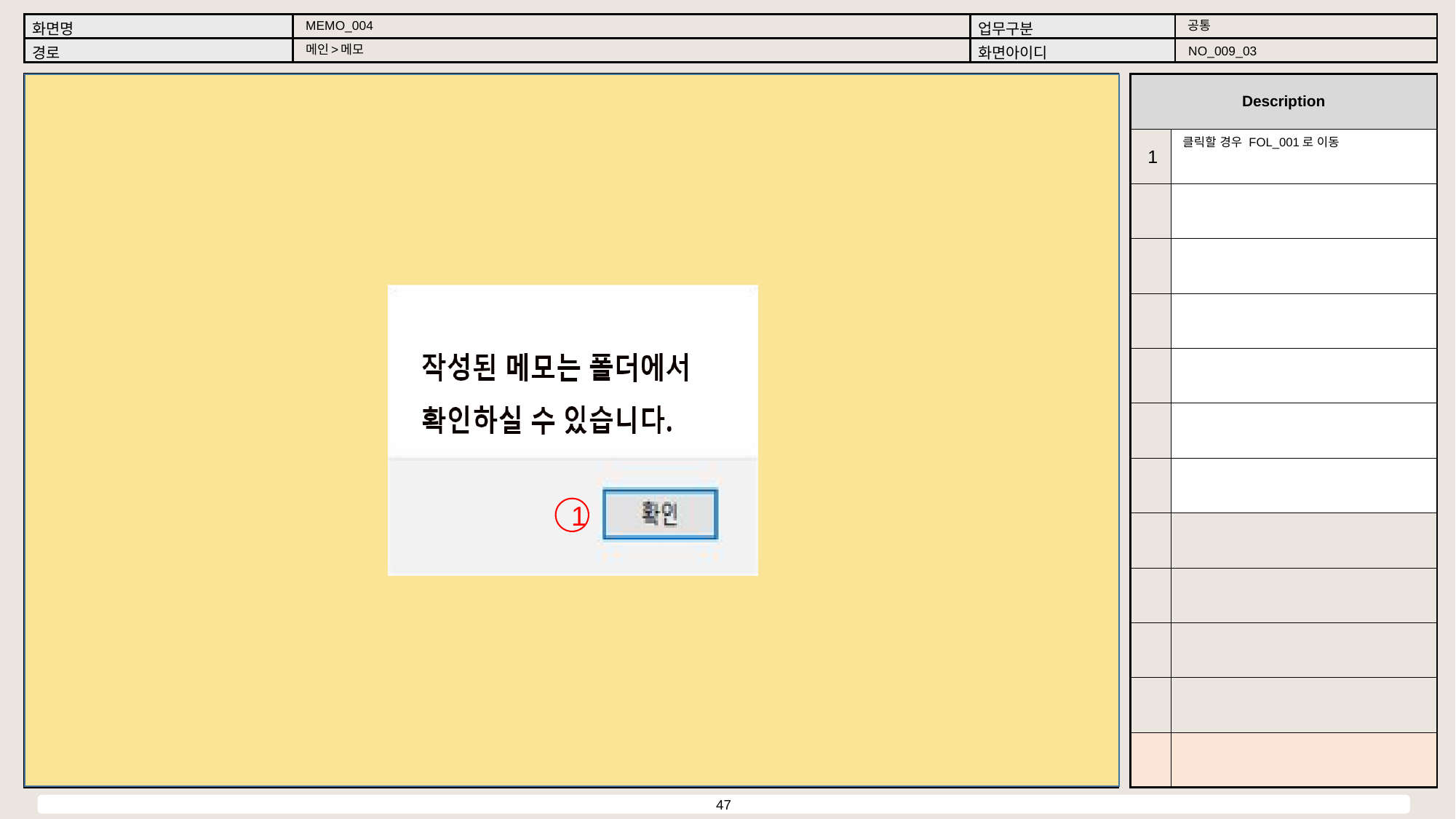

공통
MEMO_004
메인>메모
NO_009_03

클릭할 경우 FOL_001로 이동
1
1